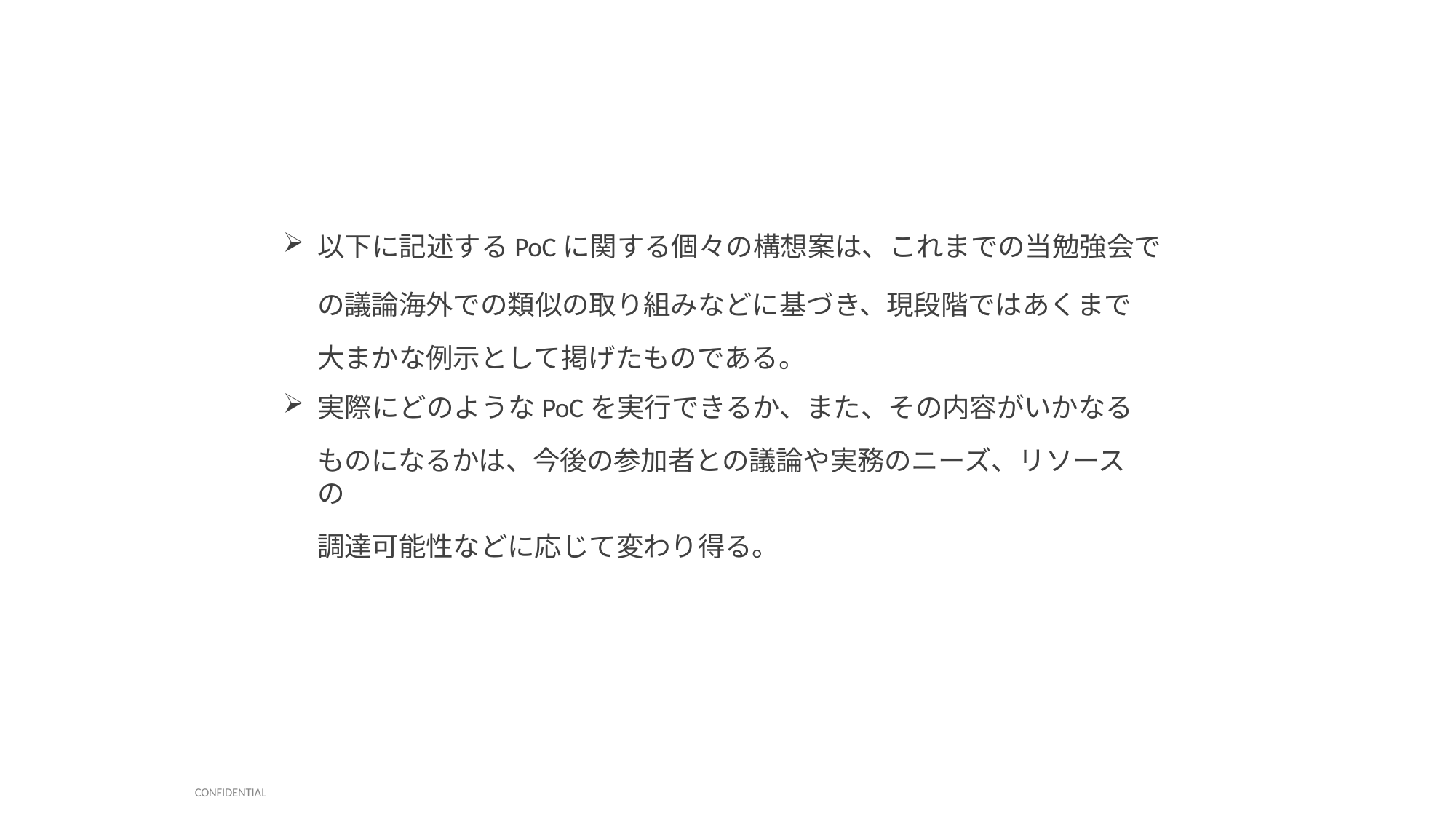

以下に記述するPoCに関する個々の構想案は、これまでの当勉強会で
の議論海外での類似の取り組みなどに基づき、現段階ではあくまで大まかな例示として掲げたものである。

実際にどのようなPoCを実行できるか、また、その内容がいかなる
ものになるかは、今後の参加者との議論や実務のニーズ、リソースの
調達可能性などに応じて変わり得る。
117
CONFIDENTIAL